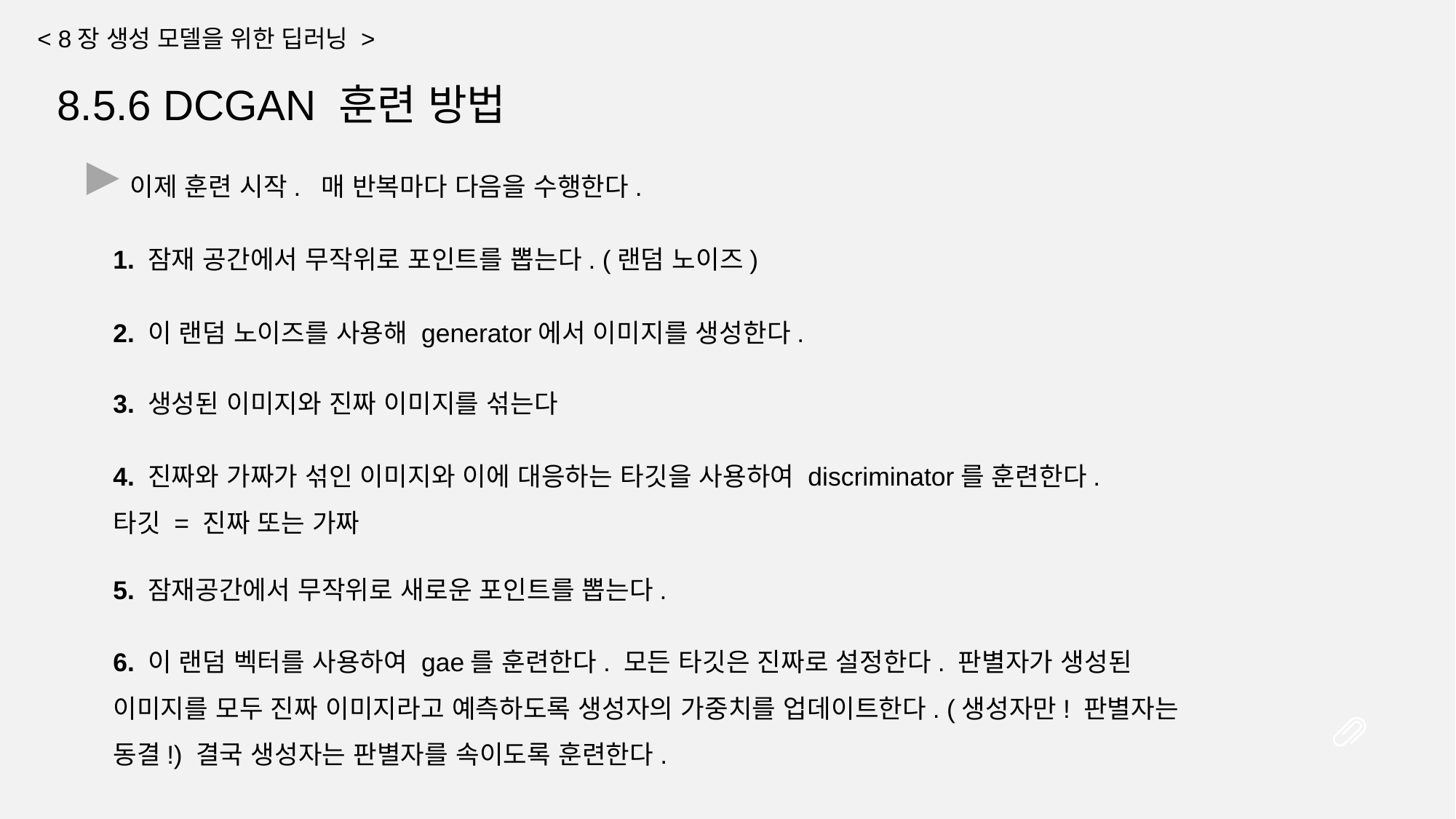

< 8장 생성 모델을 위한 딥러닝 >
8.5.6 DCGAN 훈련 방법
이제 훈련 시작.  매 반복마다 다음을 수행한다.

1. 잠재 공간에서 무작위로 포인트를 뽑는다. (랜덤 노이즈)
2. 이 랜덤 노이즈를 사용해 generator에서 이미지를 생성한다.
3. 생성된 이미지와 진짜 이미지를 섞는다
4. 진짜와 가짜가 섞인 이미지와 이에 대응하는 타깃을 사용하여 discriminator를 훈련한다.
타깃 = 진짜 또는 가짜
5. 잠재공간에서 무작위로 새로운 포인트를 뽑는다.
6. 이 랜덤 벡터를 사용하여 gae를 훈련한다. 모든 타깃은 진짜로 설정한다. 판별자가 생성된 이미지를 모두 진짜 이미지라고 예측하도록 생성자의 가중치를 업데이트한다. (생성자만! 판별자는 동결!) 결국 생성자는 판별자를 속이도록 훈련한다.